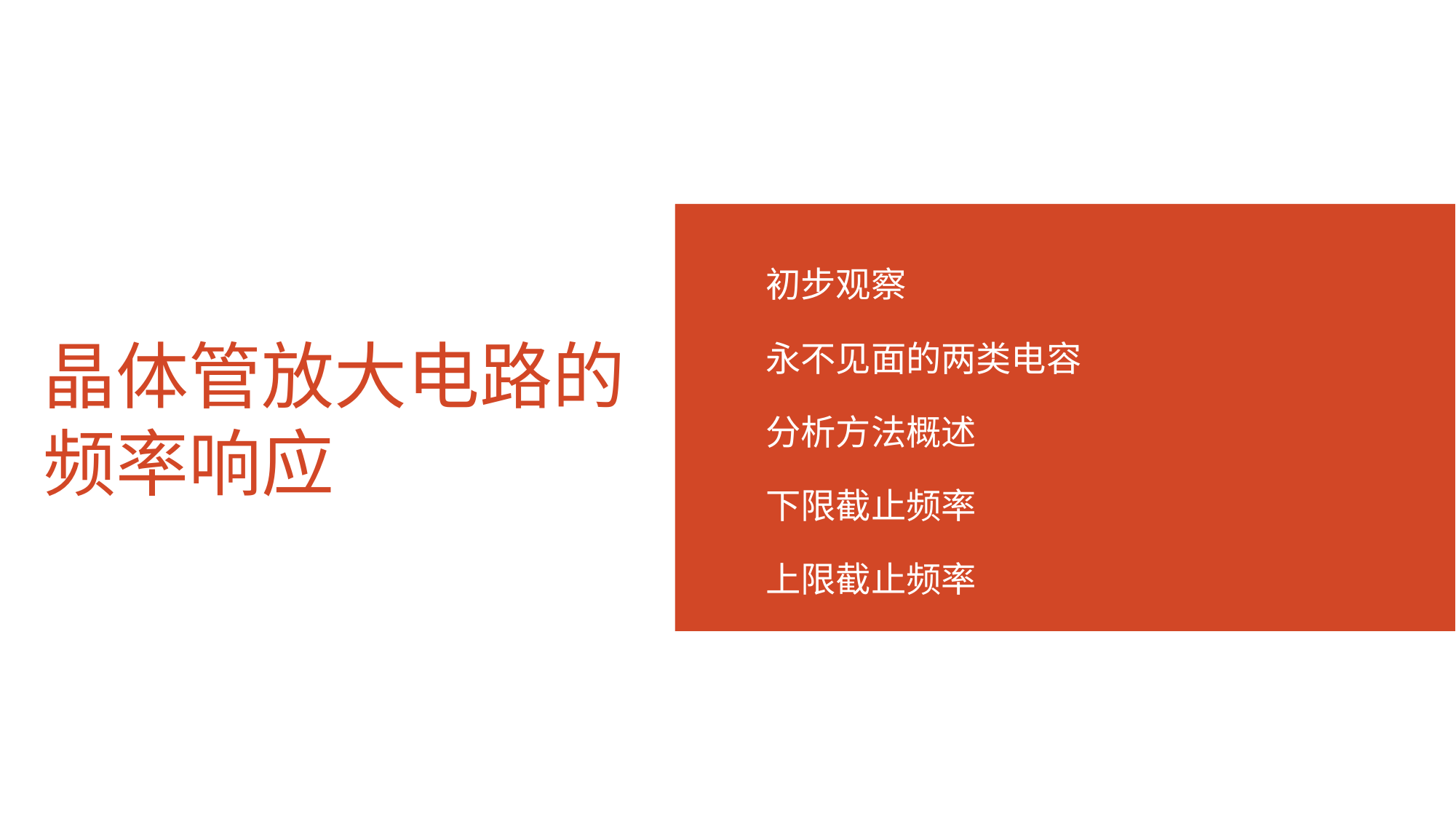

初步观察
永不见面的两类电容
分析方法概述
下限截止频率
上限截止频率
# 晶体管放大电路的频率响应